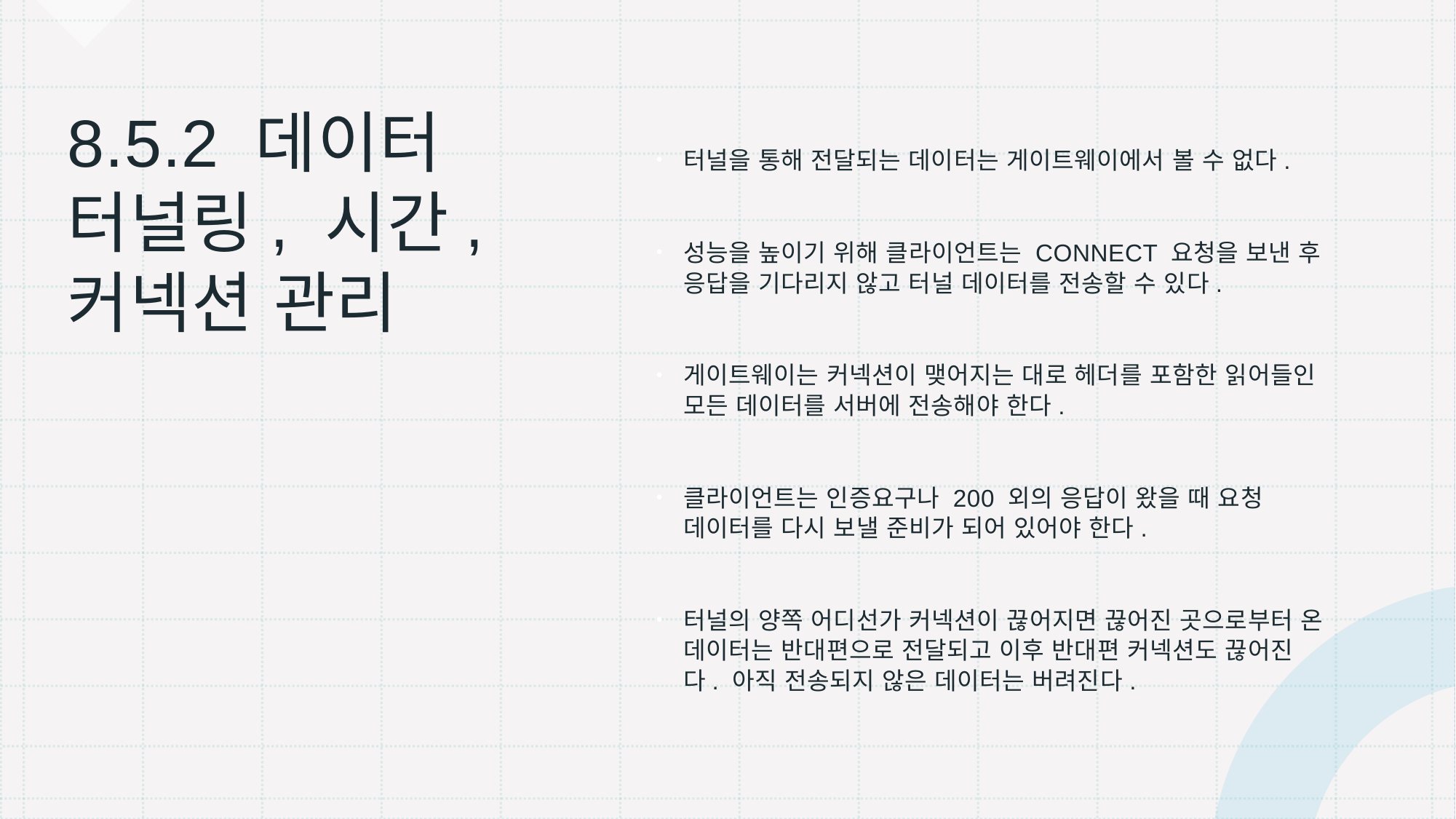

터널을 통해 전달되는 데이터는 게이트웨이에서 볼 수 없다.

성능을 높이기 위해 클라이언트는 CONNECT 요청을 보낸 후 응답을 기다리지 않고 터널 데이터를 전송할 수 있다.

게이트웨이는 커넥션이 맺어지는 대로 헤더를 포함한 읽어들인 모든 데이터를 서버에 전송해야 한다.

클라이언트는 인증요구나 200 외의 응답이 왔을 때 요청 데이터를 다시 보낼 준비가 되어 있어야 한다.

터널의 양쪽 어디선가 커넥션이 끊어지면 끊어진 곳으로부터 온 데이터는 반대편으로 전달되고 이후 반대편 커넥션도 끊어진다. 아직 전송되지 않은 데이터는 버려진다.
# 8.5.2 데이터 터널링, 시간, 커넥션 관리